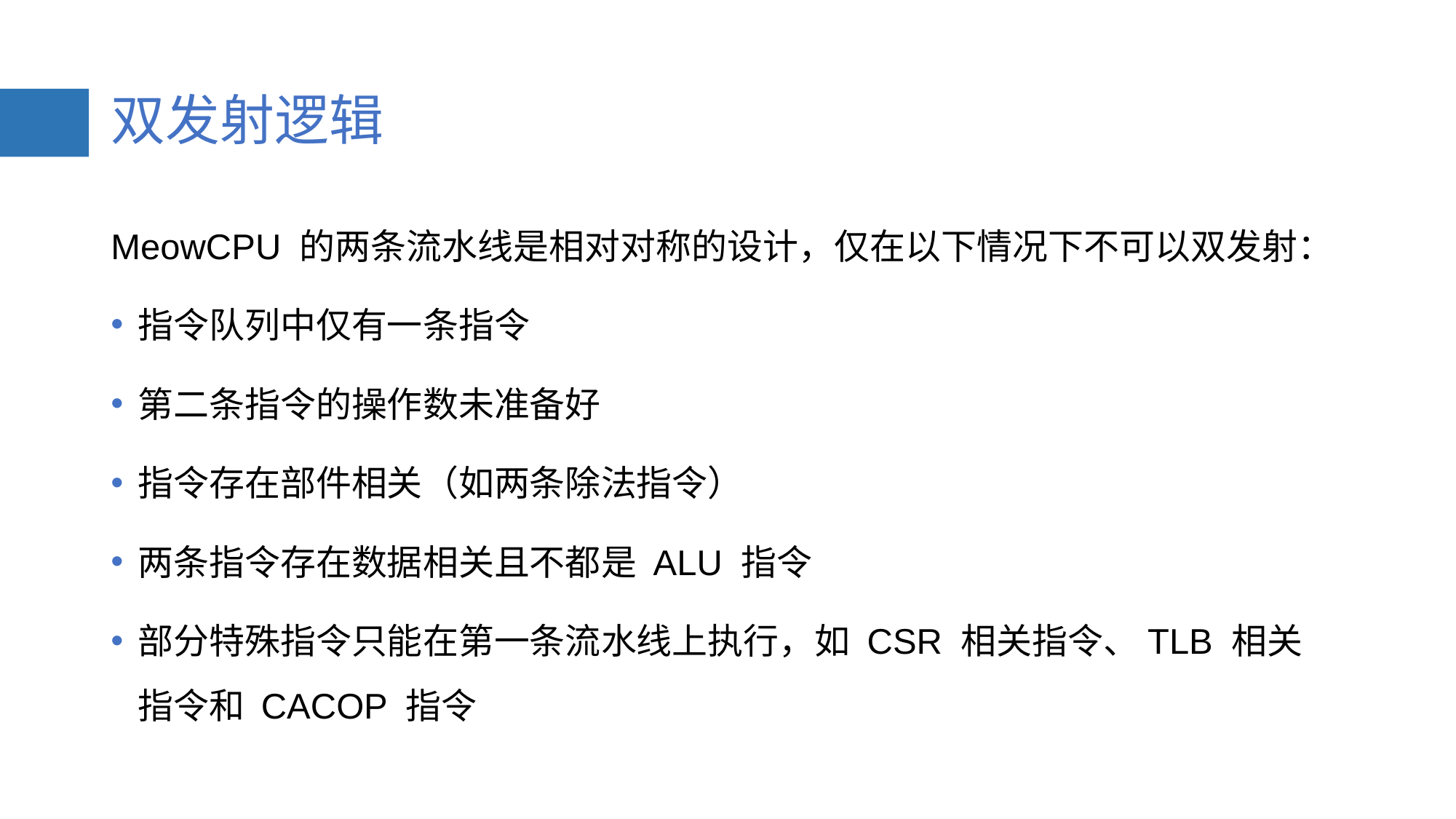

# 双发射逻辑
MeowCPU 的两条流水线是相对对称的设计，仅在以下情况下不可以双发射：
指令队列中仅有一条指令
第二条指令的操作数未准备好
指令存在部件相关（如两条除法指令）
两条指令存在数据相关且不都是 ALU 指令
部分特殊指令只能在第一条流水线上执行，如 CSR 相关指令、TLB 相关指令和 CACOP 指令